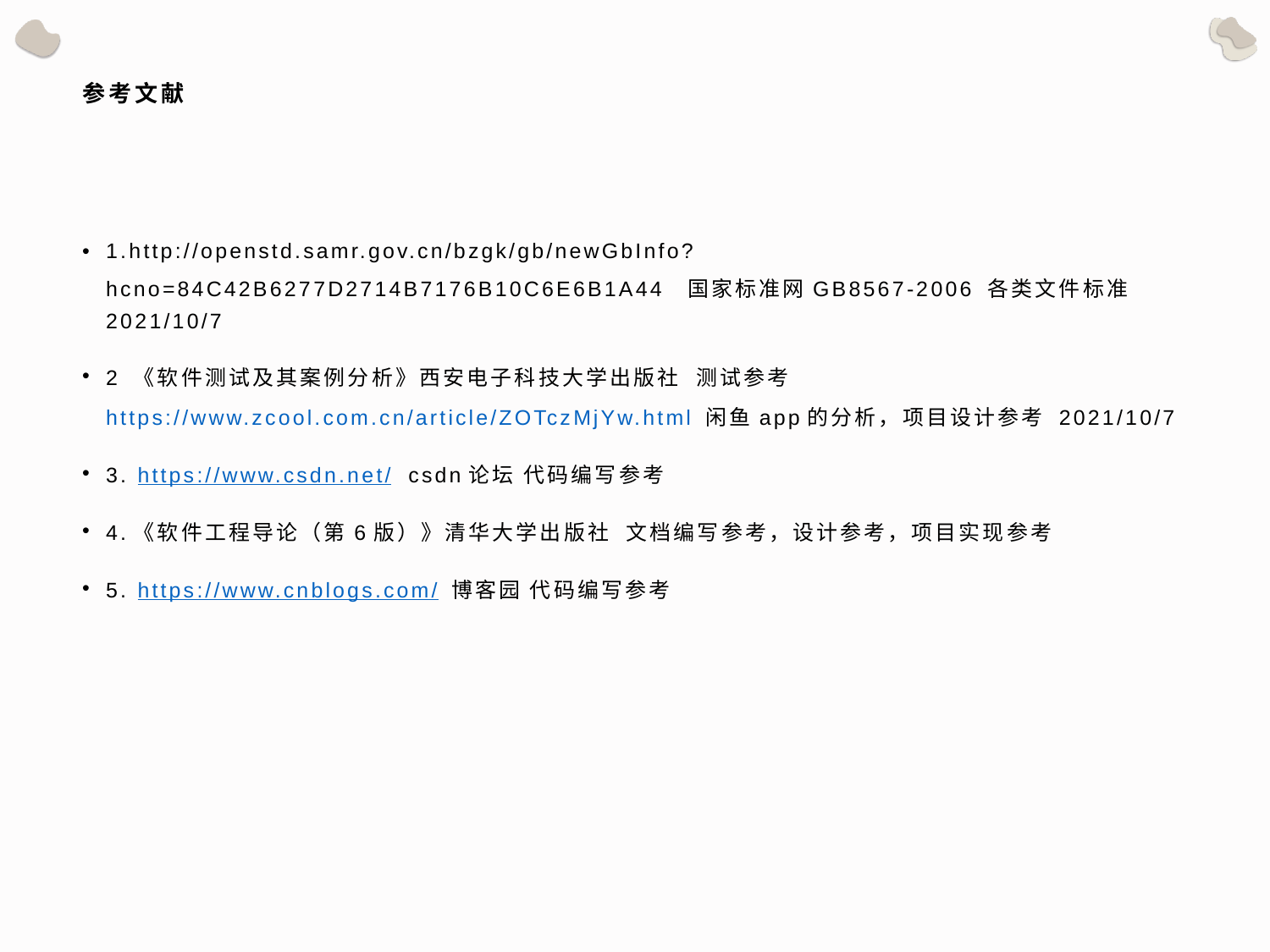

# 参考文献
1.http://openstd.samr.gov.cn/bzgk/gb/newGbInfo?hcno=84C42B6277D2714B7176B10C6E6B1A44  国家标准网GB8567-2006 各类文件标准 2021/10/7
2 《软件测试及其案例分析》西安电子科技大学出版社  测试参考 https://www.zcool.com.cn/article/ZOTczMjYw.html 闲鱼app的分析，项目设计参考 2021/10/7
3. https://www.csdn.net/  csdn论坛 代码编写参考
4.《软件工程导论（第6版）》清华大学出版社  文档编写参考，设计参考，项目实现参考
5. https://www.cnblogs.com/ 博客园 代码编写参考